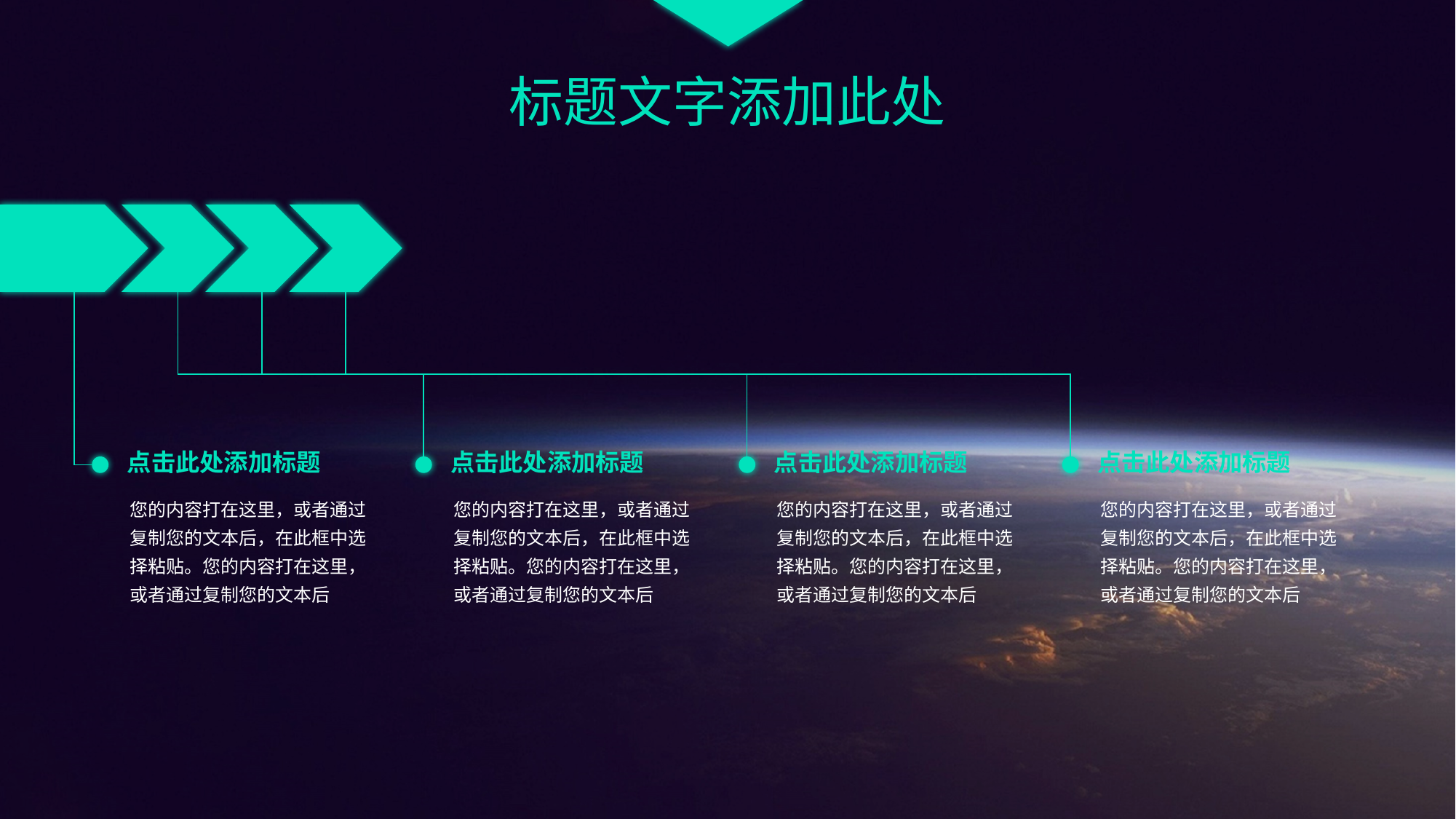

标题文字添加此处

点击此处添加标题

您的内容打在这里，或者通过复制您的文本后，在此框中选择粘贴。您的内容打在这里，或者通过复制您的文本后
点击此处添加标题

您的内容打在这里，或者通过复制您的文本后，在此框中选择粘贴。您的内容打在这里，或者通过复制您的文本后
点击此处添加标题

您的内容打在这里，或者通过复制您的文本后，在此框中选择粘贴。您的内容打在这里，或者通过复制您的文本后
点击此处添加标题

您的内容打在这里，或者通过复制您的文本后，在此框中选择粘贴。您的内容打在这里，或者通过复制您的文本后